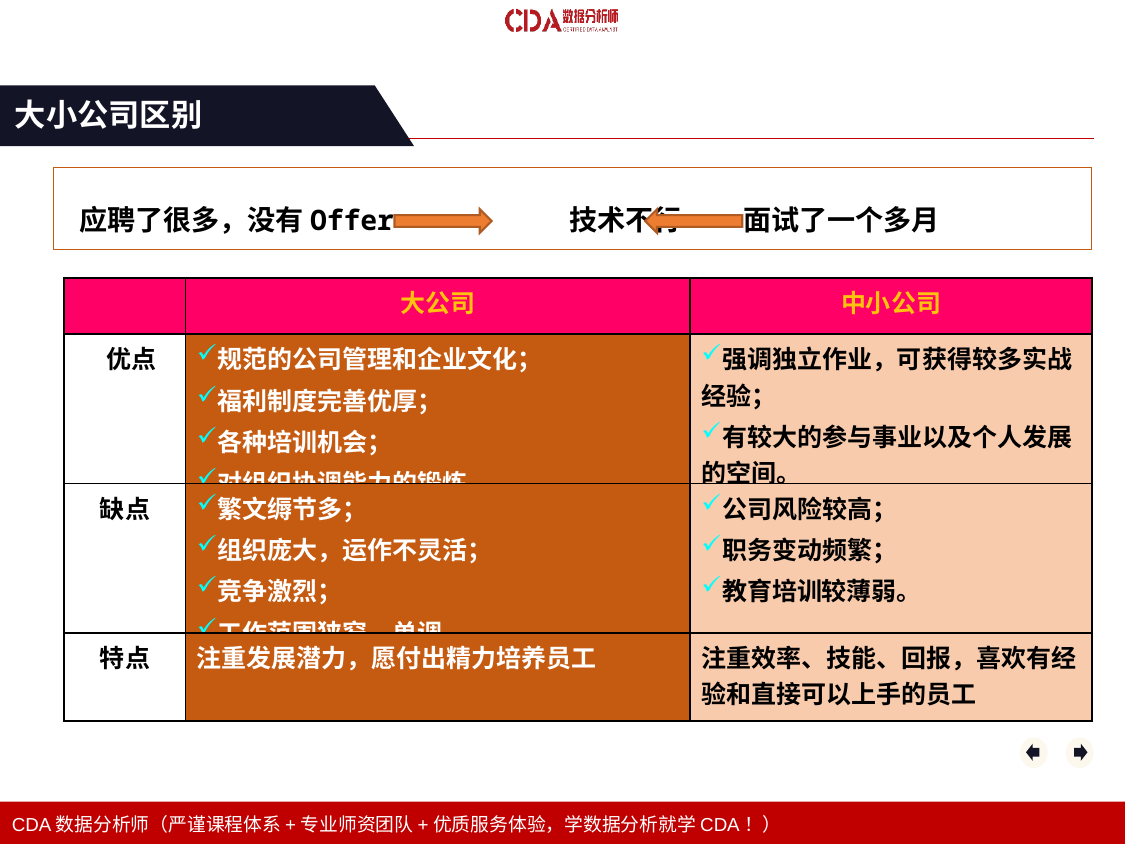

大小公司区别
 应聘了很多，没有Offer       技术不行          面试了一个多月

|  | 大公司 | 中小公司 |
| --- | --- | --- |
| 优点 | 规范的公司管理和企业文化； 福利制度完善优厚； 各种培训机会； 对组织协调能力的锻炼。 | 强调独立作业，可获得较多实战经验； 有较大的参与事业以及个人发展的空间。 |
| 缺点 | 繁文缛节多； 组织庞大，运作不灵活； 竞争激烈； 工作范围狭窄、单调。 | 公司风险较高； 职务变动频繁； 教育培训较薄弱。 |
| 特点 | 注重发展潜力，愿付出精力培养员工 | 注重效率、技能、回报，喜欢有经验和直接可以上手的员工 |